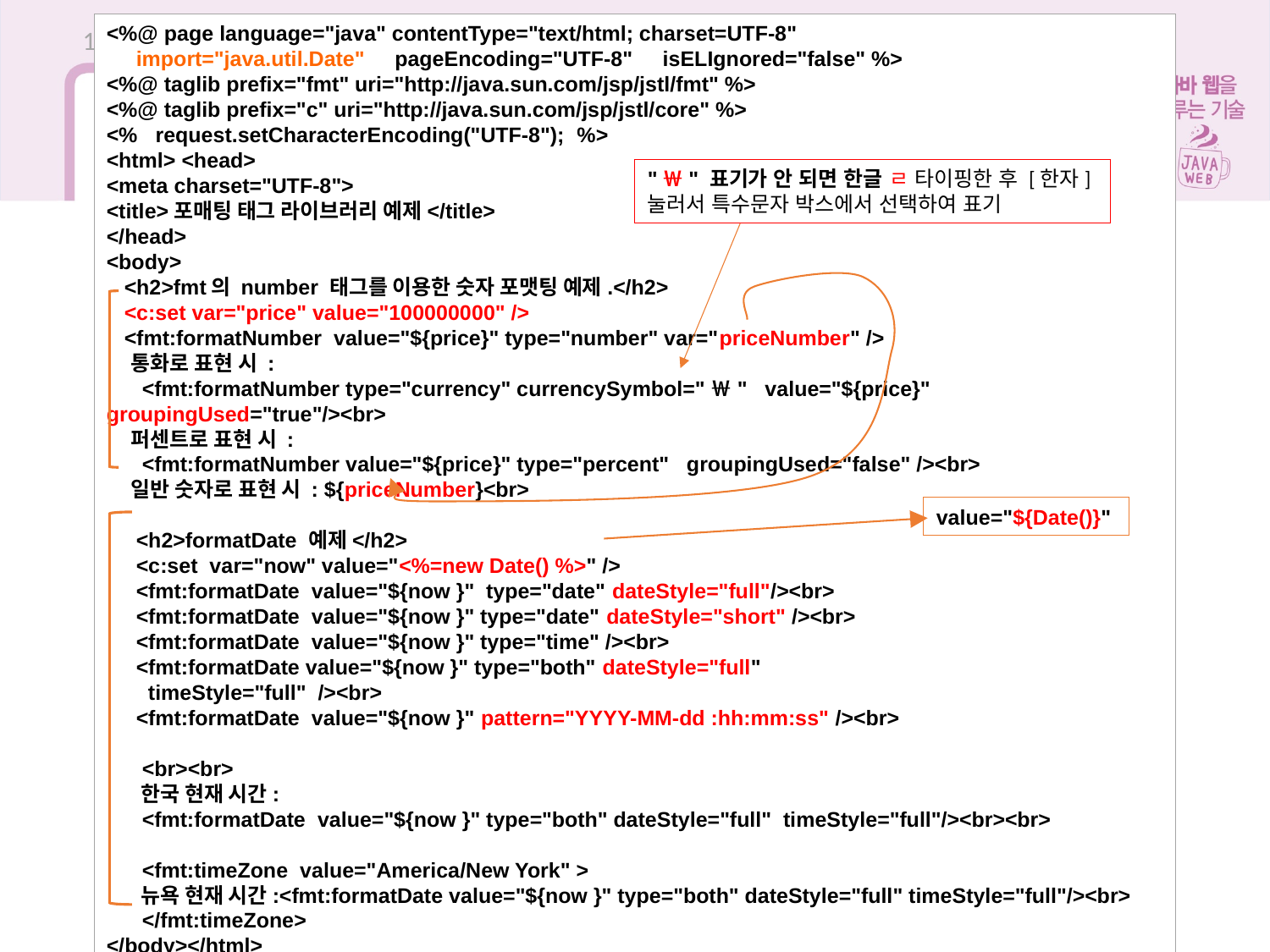

14장 표현 언어와 JSTL
<%@ page language="java" contentType="text/html; charset=UTF-8"
     import="java.util.Date"     pageEncoding="UTF-8"     isELIgnored="false" %>
<%@ taglib prefix="fmt" uri="http://java.sun.com/jsp/jstl/fmt" %>
<%@ taglib prefix="c" uri="http://java.sun.com/jsp/jstl/core" %>
<%   request.setCharacterEncoding("UTF-8");  %>
<html> <head>
<meta charset="UTF-8">
<title>포매팅 태그 라이브러리 예제</title>
</head>
<body>
   <h2>fmt의 number 태그를 이용한 숫자 포맷팅 예제.</h2>
   <c:set var="price" value="100000000" />
   <fmt:formatNumber  value="${price}" type="number" var="priceNumber" />
    통화로 표현 시 :
      <fmt:formatNumber type="currency" currencySymbol="￦"   value="${price}" groupingUsed="true"/><br>
    퍼센트로 표현 시 :
      <fmt:formatNumber value="${price}" type="percent"   groupingUsed="false" /><br>
    일반 숫자로 표현 시 : ${priceNumber}<br>

     <h2>formatDate 예제</h2>
     <c:set  var="now" value="<%=new Date() %>" />
     <fmt:formatDate  value="${now }"  type="date" dateStyle="full"/><br>
     <fmt:formatDate  value="${now }" type="date" dateStyle="short" /><br>
     <fmt:formatDate  value="${now }" type="time" /><br>
     <fmt:formatDate value="${now }" type="both" dateStyle="full"
       timeStyle="full"  /><br>
     <fmt:formatDate  value="${now }" pattern="YYYY-MM-dd :hh:mm:ss" /><br>

      <br><br>
      한국 현재 시간:
      <fmt:formatDate  value="${now }" type="both" dateStyle="full"  timeStyle="full"/><br><br>

      <fmt:timeZone  value="America/New York" >
      뉴욕 현재 시간:<fmt:formatDate value="${now }" type="both" dateStyle="full" timeStyle="full"/><br>
      </fmt:timeZone>
</body></html>
"￦" 표기가 안 되면 한글 ㄹ 타이핑한 후 [한자] 눌러서 특수문자 박스에서 선택하여 표기

value="${Date()}"